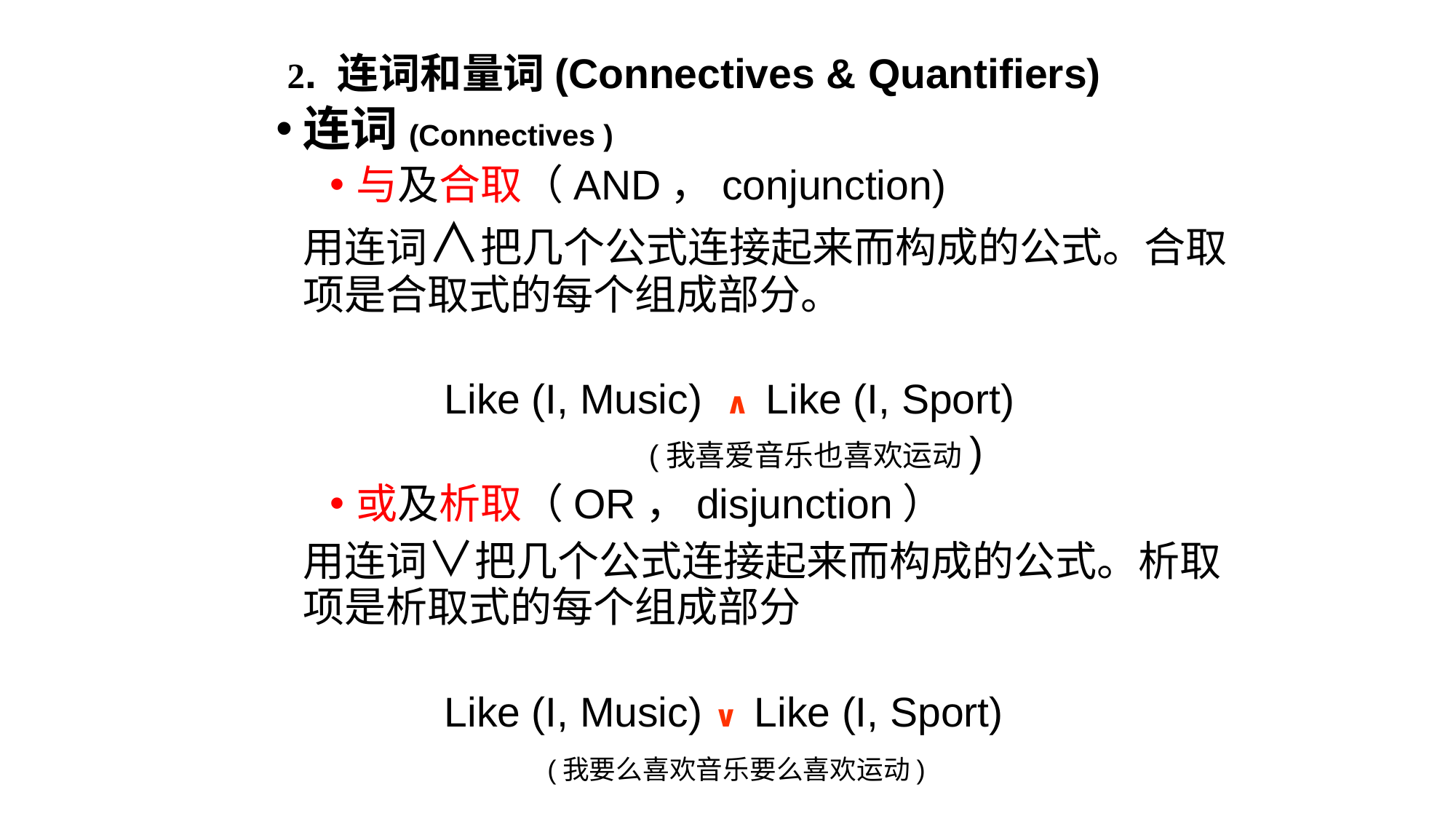

2. 连词和量词(Connectives & Quantifiers)
连词(Connectives )
与及合取（AND，conjunction)
用连词∧把几个公式连接起来而构成的公式。合取项是合取式的每个组成部分。

          Like (I, Music)  ∧  Like (I, Sport)
                                       (我喜爱音乐也喜欢运动)
或及析取（OR，disjunction）
用连词∨把几个公式连接起来而构成的公式。析取项是析取式的每个组成部分

          Like (I, Music) ∨  Like (I, Sport)
                   (我要么喜欢音乐要么喜欢运动)